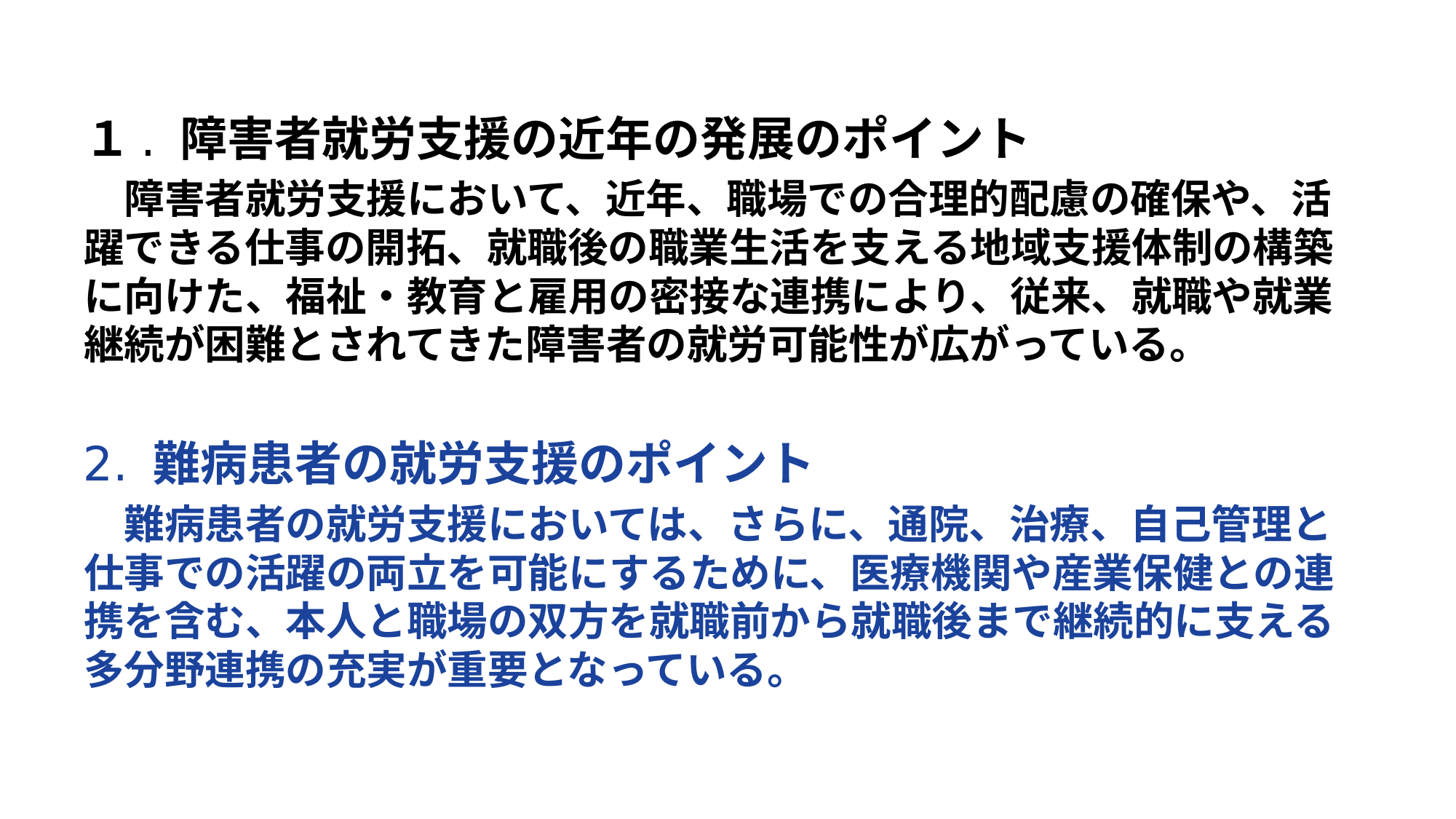

１. 障害者就労支援の近年の発展のポイント
　障害者就労支援において、近年、職場での合理的配慮の確保や、活躍できる仕事の開拓、就職後の職業生活を支える地域支援体制の構築に向けた、福祉・教育と雇用の密接な連携により、従来、就職や就業継続が困難とされてきた障害者の就労可能性が広がっている。

2. 難病患者の就労支援のポイント
　難病患者の就労支援においては、さらに、通院、治療、自己管理と仕事での活躍の両立を可能にするために、医療機関や産業保健との連携を含む、本人と職場の双方を就職前から就職後まで継続的に支える多分野連携の充実が重要となっている。